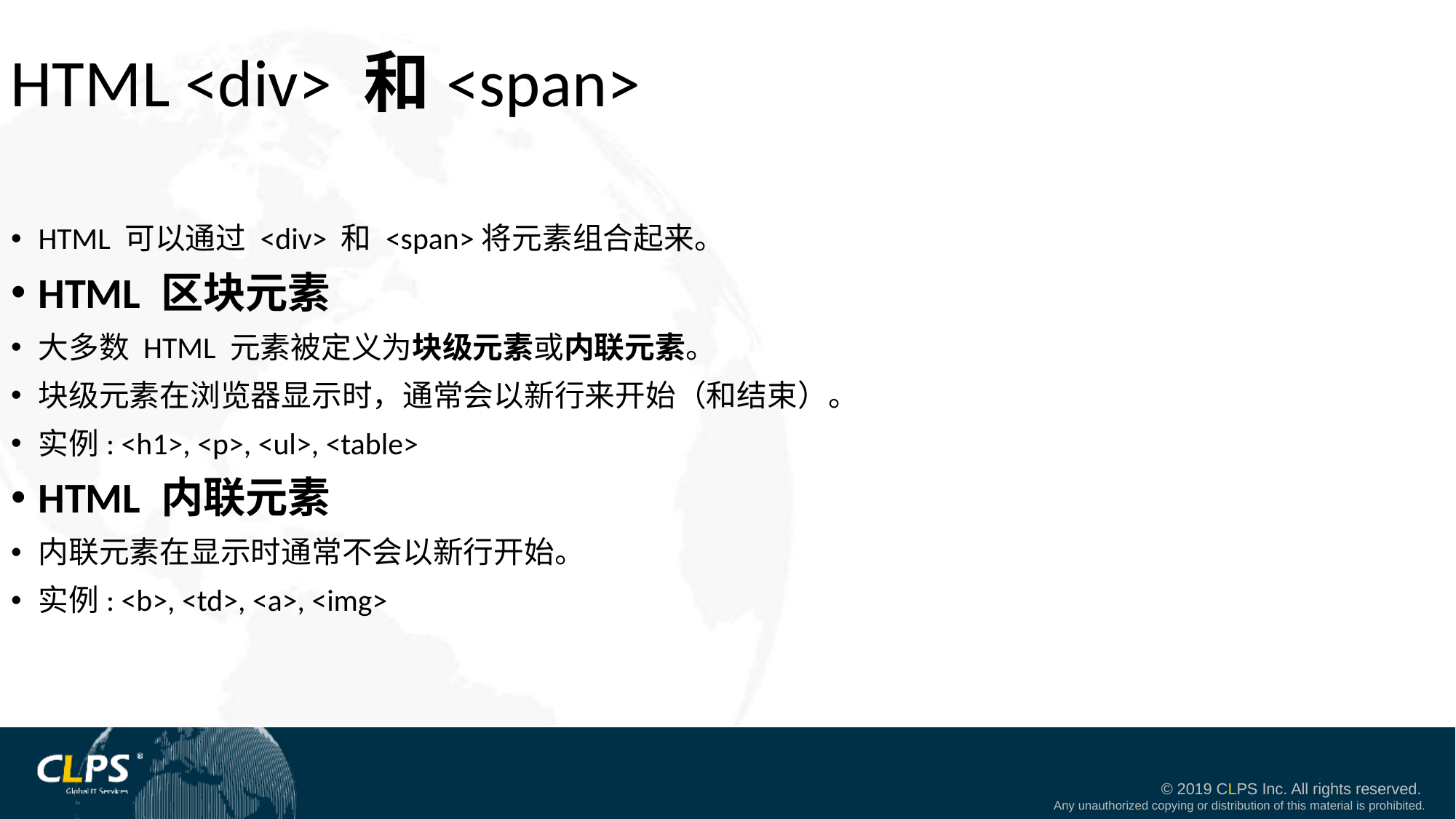

HTML <div> 和<span>
HTML 可以通过 <div> 和 <span>将元素组合起来。
HTML 区块元素
大多数 HTML 元素被定义为块级元素或内联元素。
块级元素在浏览器显示时，通常会以新行来开始（和结束）。
实例: <h1>, <p>, <ul>, <table>
HTML 内联元素
内联元素在显示时通常不会以新行开始。
实例: <b>, <td>, <a>, <img>